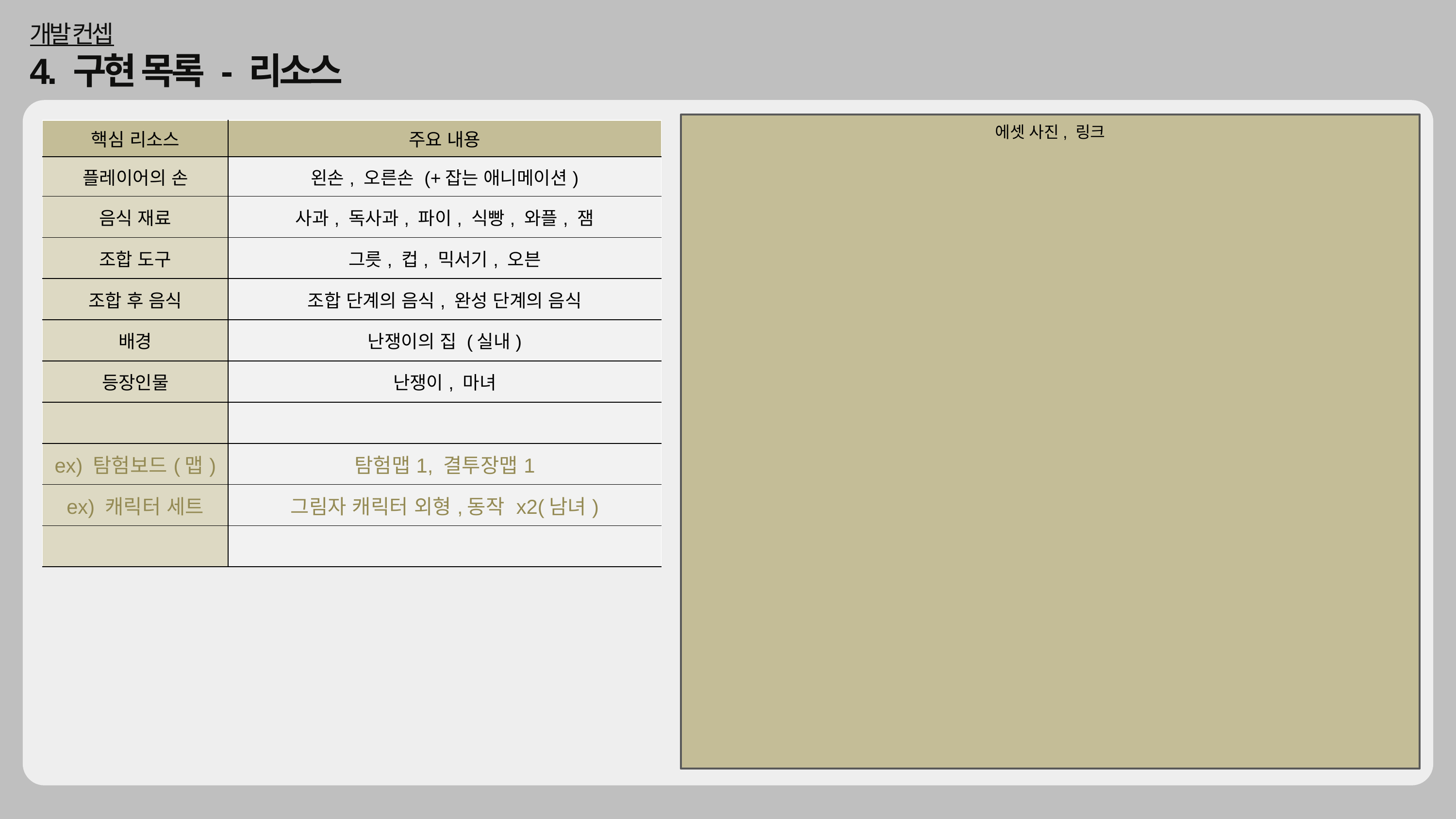

개발 컨셉
4. 구현 목록 - 리소스

에셋 사진, 링크
| 핵심 리소스 | 주요 내용 |
| --- | --- |
| 플레이어의 손 | 왼손, 오른손 (+잡는 애니메이션) |
| 음식 재료 | 사과, 독사과, 파이, 식빵, 와플, 잼 |
| 조합 도구 | 그릇, 컵, 믹서기, 오븐 |
| 조합 후 음식 | 조합 단계의 음식, 완성 단계의 음식 |
| 배경 | 난쟁이의 집 (실내) |
| 등장인물 | 난쟁이, 마녀 |
|  |  |
| ex) 탐험보드(맵) | 탐험맵1, 결투장맵1 |
| ex) 캐릭터 세트 | 그림자 캐릭터 외형,동작 x2(남녀) |
|  |  |